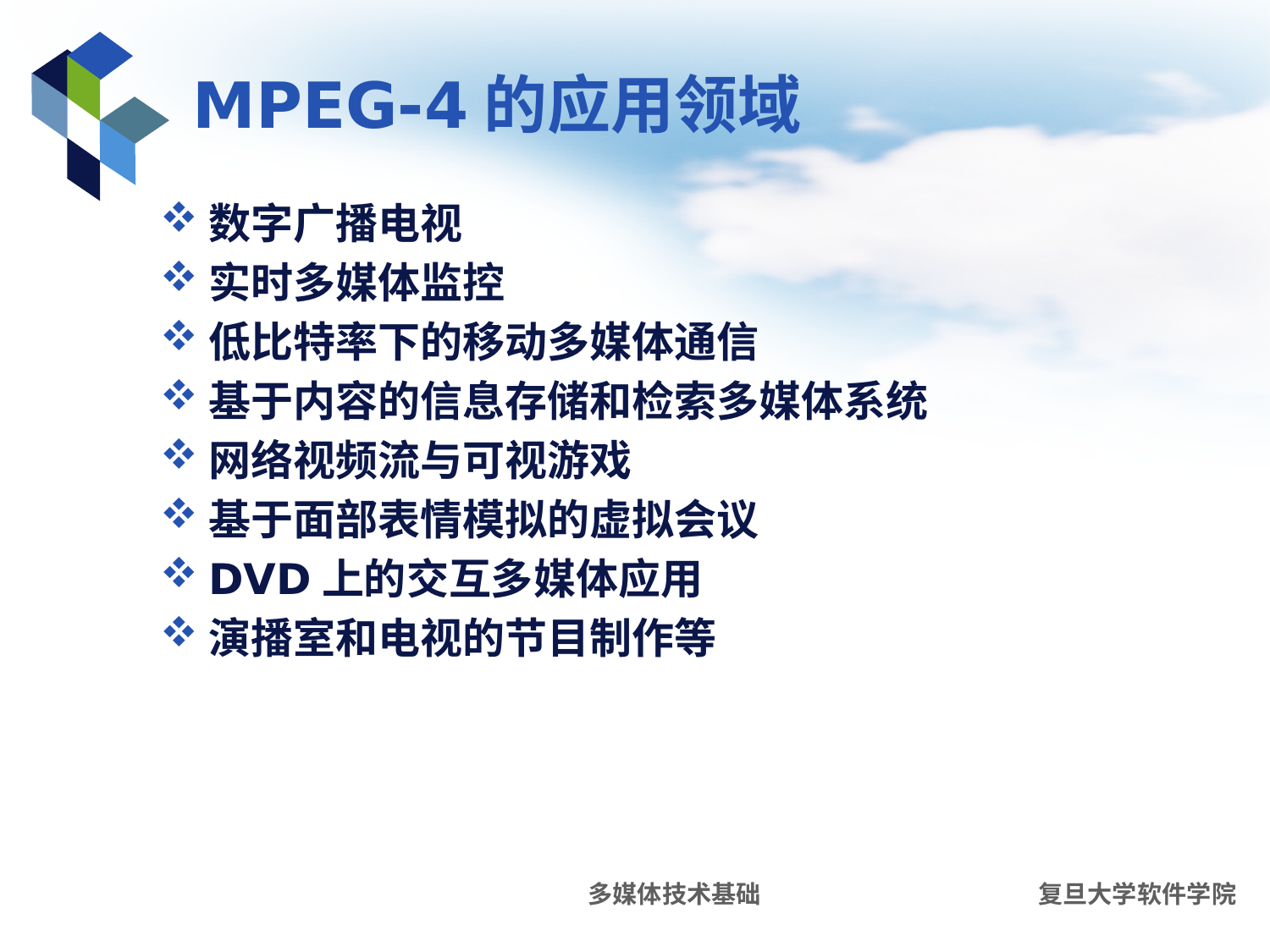

# MPEG-4的应用领域
数字广播电视
实时多媒体监控
低比特率下的移动多媒体通信
基于内容的信息存储和检索多媒体系统
网络视频流与可视游戏
基于面部表情模拟的虚拟会议
DVD上的交互多媒体应用
演播室和电视的节目制作等
多媒体技术基础